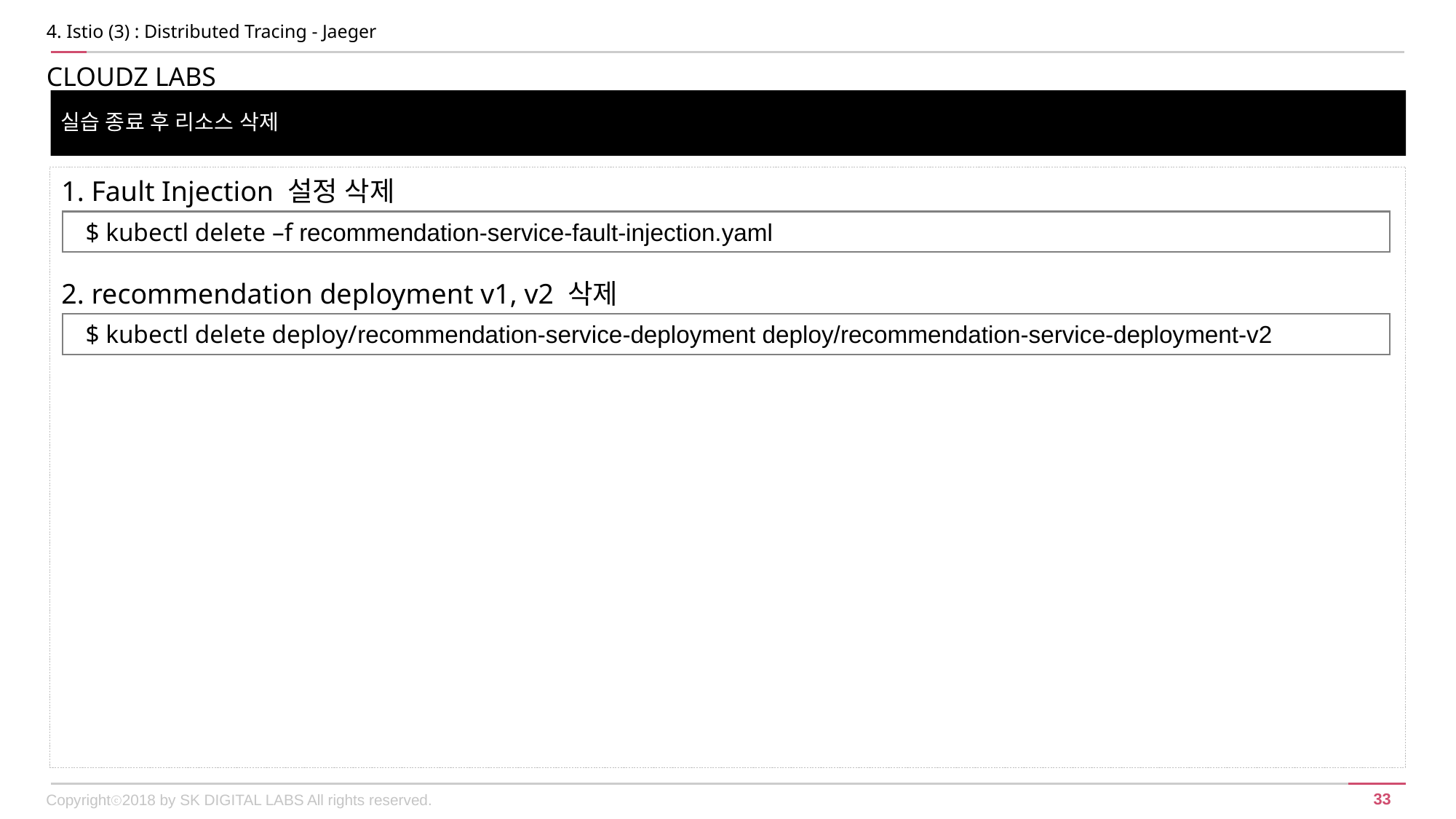

4. Istio (3) : Distributed Tracing - Jaeger

CLOUDZ LABS
실습 종료 후 리소스 삭제
1. Fault Injection 설정 삭제
$ kubectl delete –f recommendation-service-fault-injection.yaml

2. recommendation deployment v1, v2 삭제
$ kubectl delete deploy/recommendation-service-deployment deploy/recommendation-service-deployment-v2

Copyrightⓒ2018 by SK DIGITAL LABS All rights reserved.